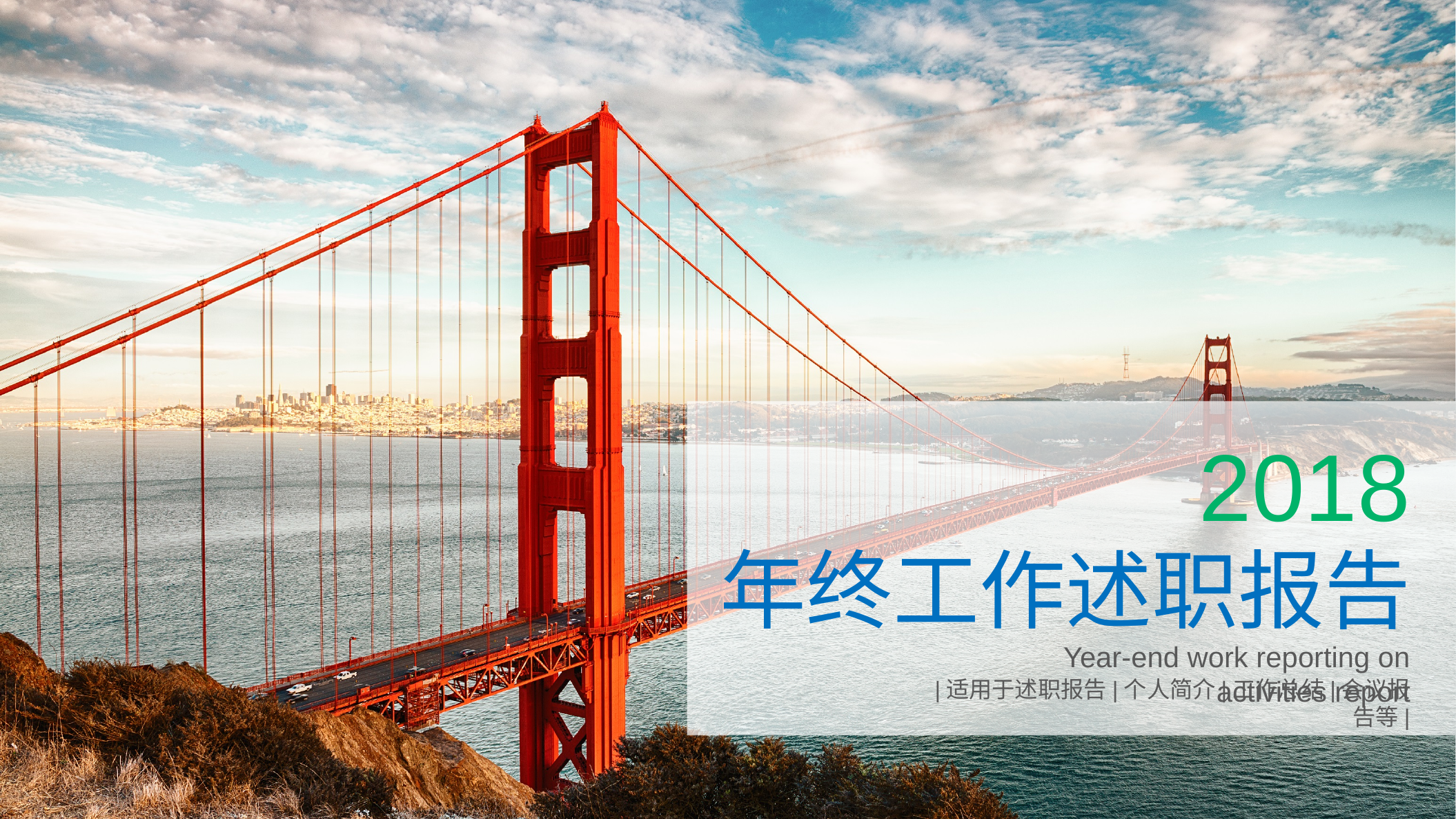

2018
年终工作述职报告
Year-end work reporting on activities report
|适用于述职报告|个人简介|工作总结|会议报告等|